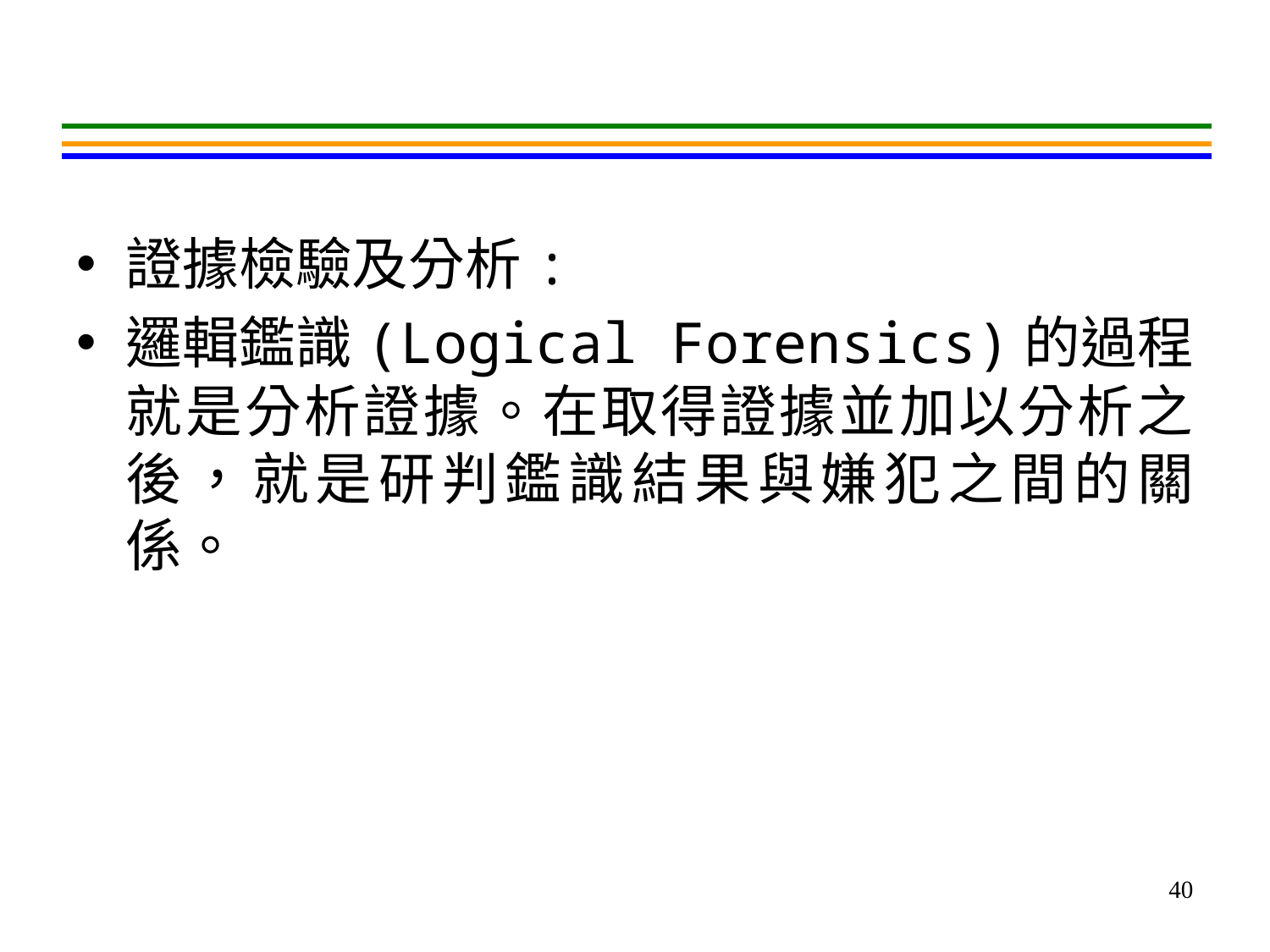

#
證據檢驗及分析:
邏輯鑑識(Logical Forensics)的過程就是分析證據。在取得證據並加以分析之後，就是研判鑑識結果與嫌犯之間的關係。
40